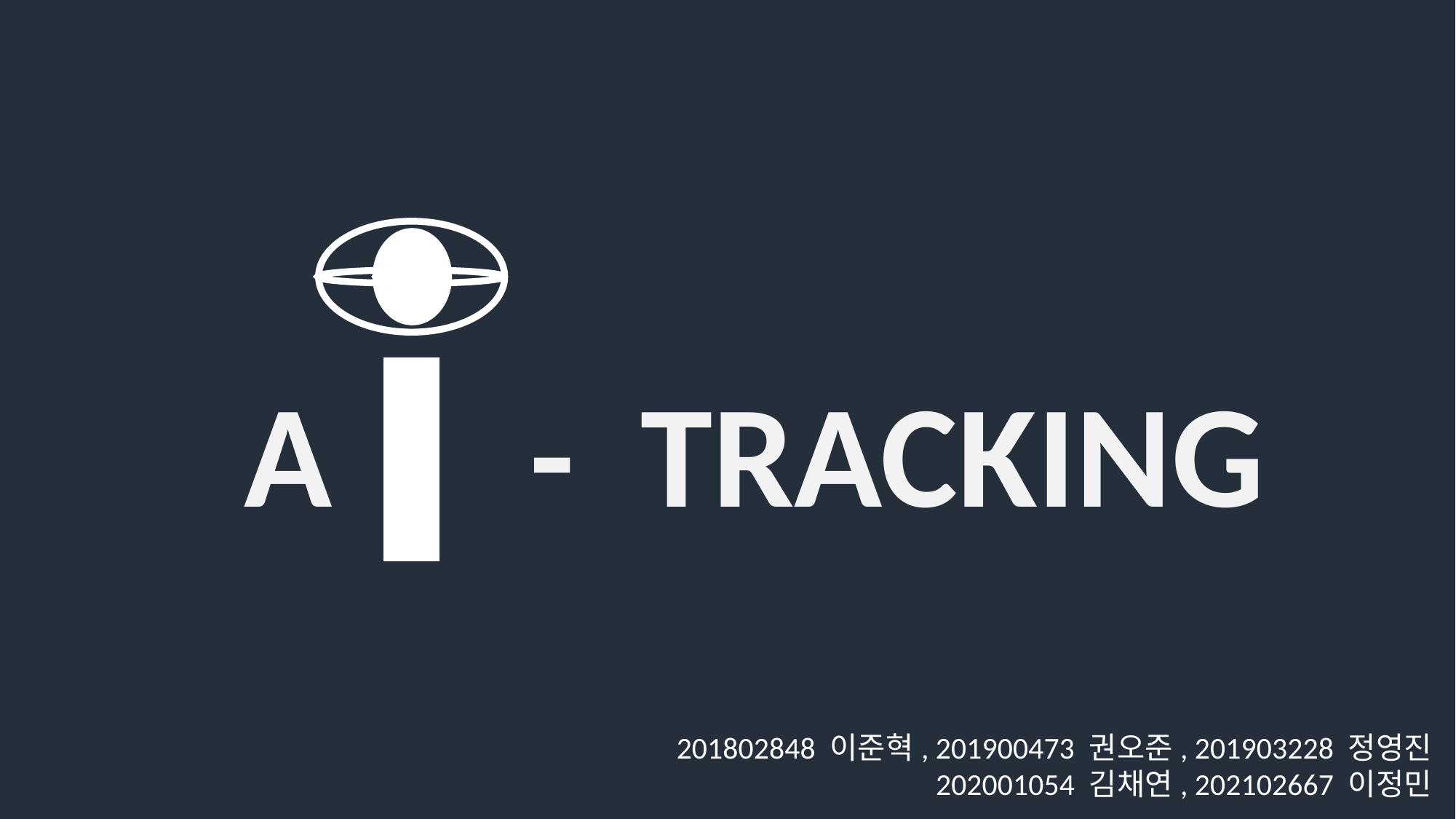

A      -  TRACKING

201802848 이준혁, 201900473 권오준, 201903228 정영진
202001054 김채연, 202102667 이정민